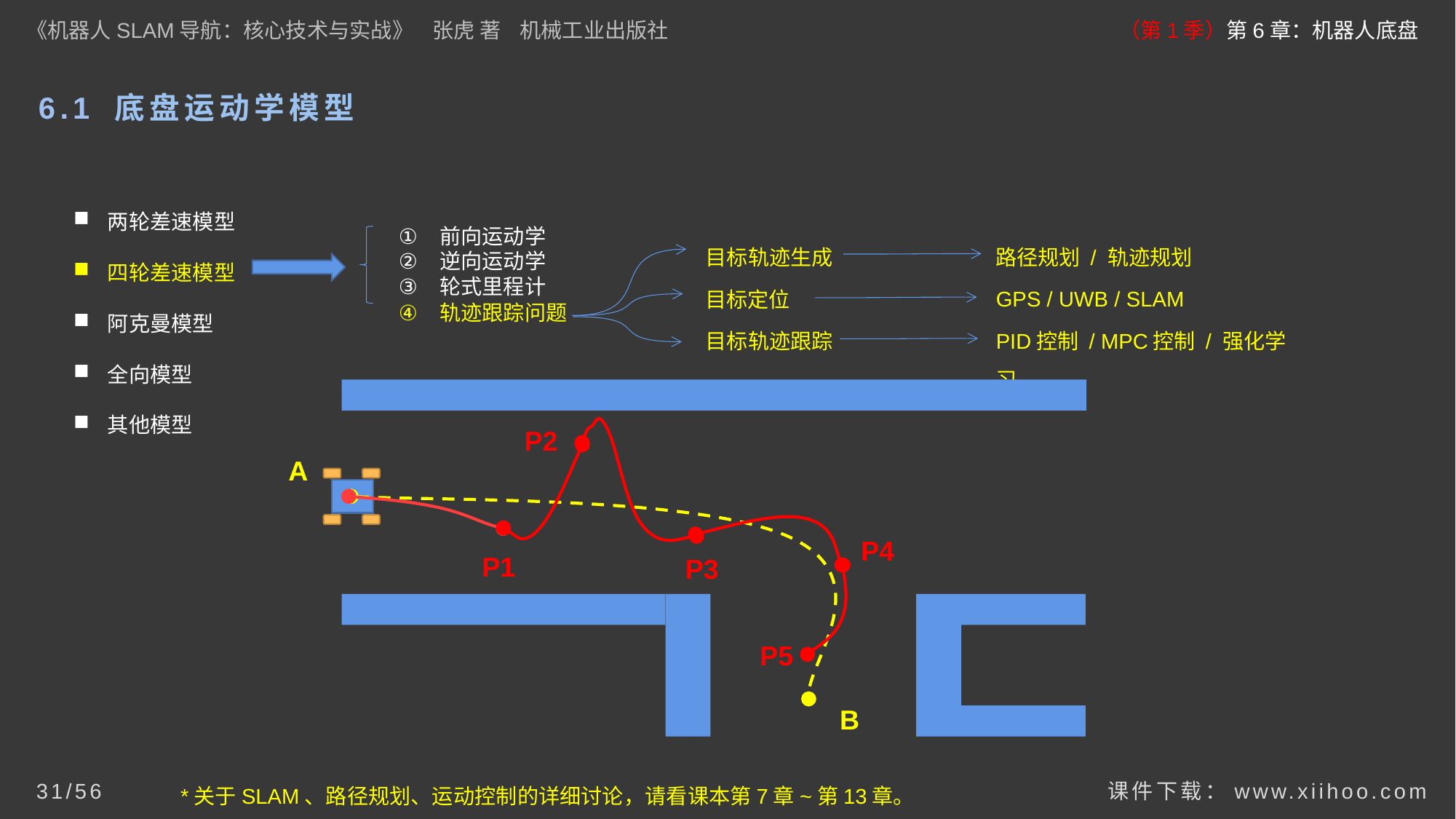

《机器人SLAM导航：核心技术与实战》    张虎 著    机械工业出版社
（第1季）第6章：机器人底盘
# 6.1 底盘运动学模型
两轮差速模型
四轮差速模型
阿克曼模型
全向模型
其他模型
前向运动学
逆向运动学
轮式里程计
轨迹跟踪问题

目标轨迹生成
路径规划 / 轨迹规划

GPS / UWB / SLAM
目标定位
目标轨迹跟踪
PID控制 / MPC控制 / 强化学习

P2

A

P4
P1
P3

P5
B
*关于SLAM、路径规划、运动控制的详细讨论，请看课本第7章~第13章。
课件下载：www.xiihoo.com
31/56